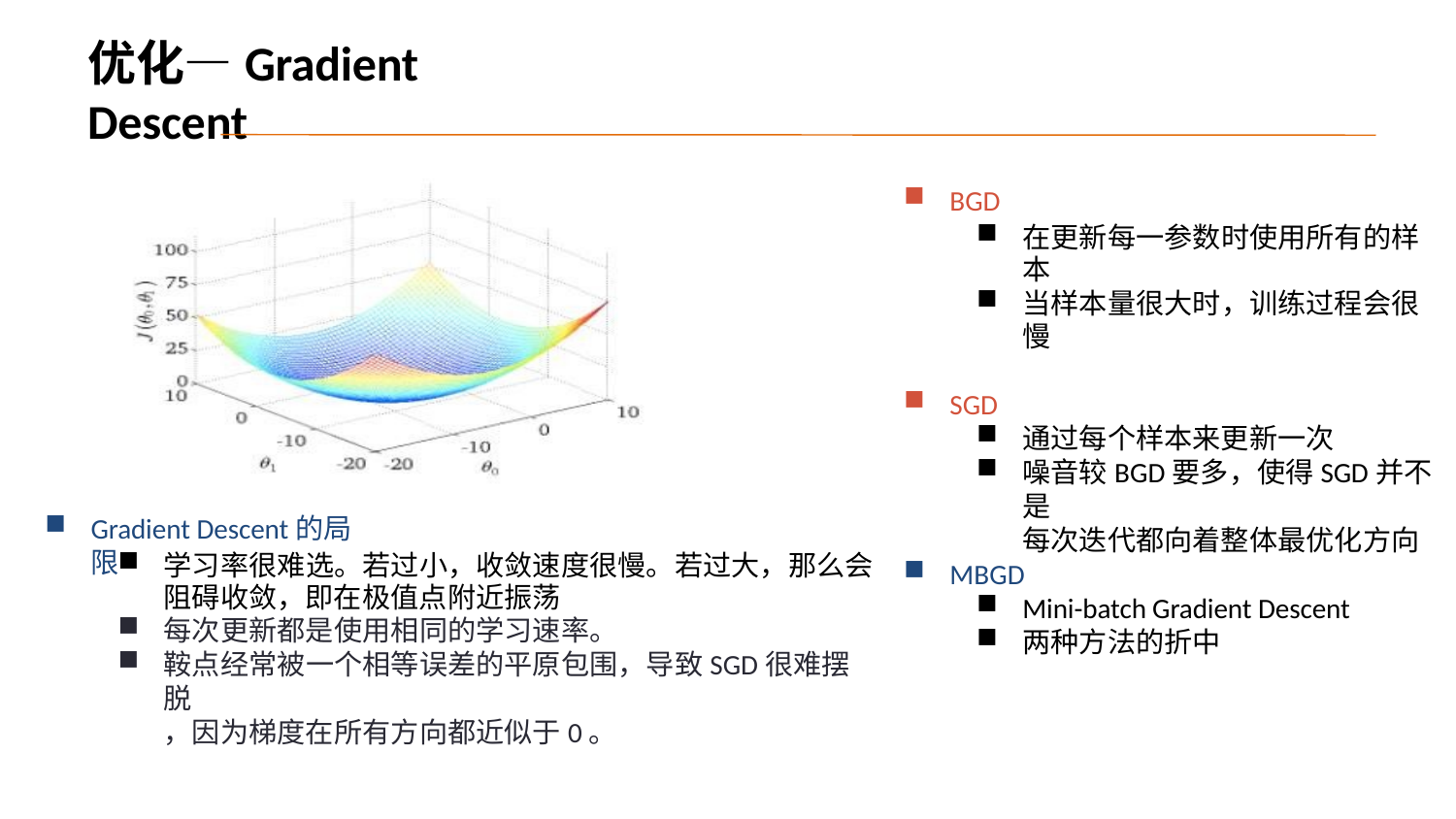

# 优化—Gradient Descent

BGD
在更新每一参数时使用所有的样 本
当样本量很大时，训练过程会很
慢
SGD
通过每个样本来更新一次
噪音较BGD要多，使得SGD并不是
每次迭代都向着整体最优化方向
Gradient Descent的局限
学习率很难选。若过小，收敛速度很慢。若过大，那么会 阻碍收敛，即在极值点附近振荡
每次更新都是使用相同的学习速率。
鞍点经常被一个相等误差的平原包围，导致SGD很难摆脱
，因为梯度在所有方向都近似于0。
MBGD
Mini-batch Gradient Descent
两种方法的折中